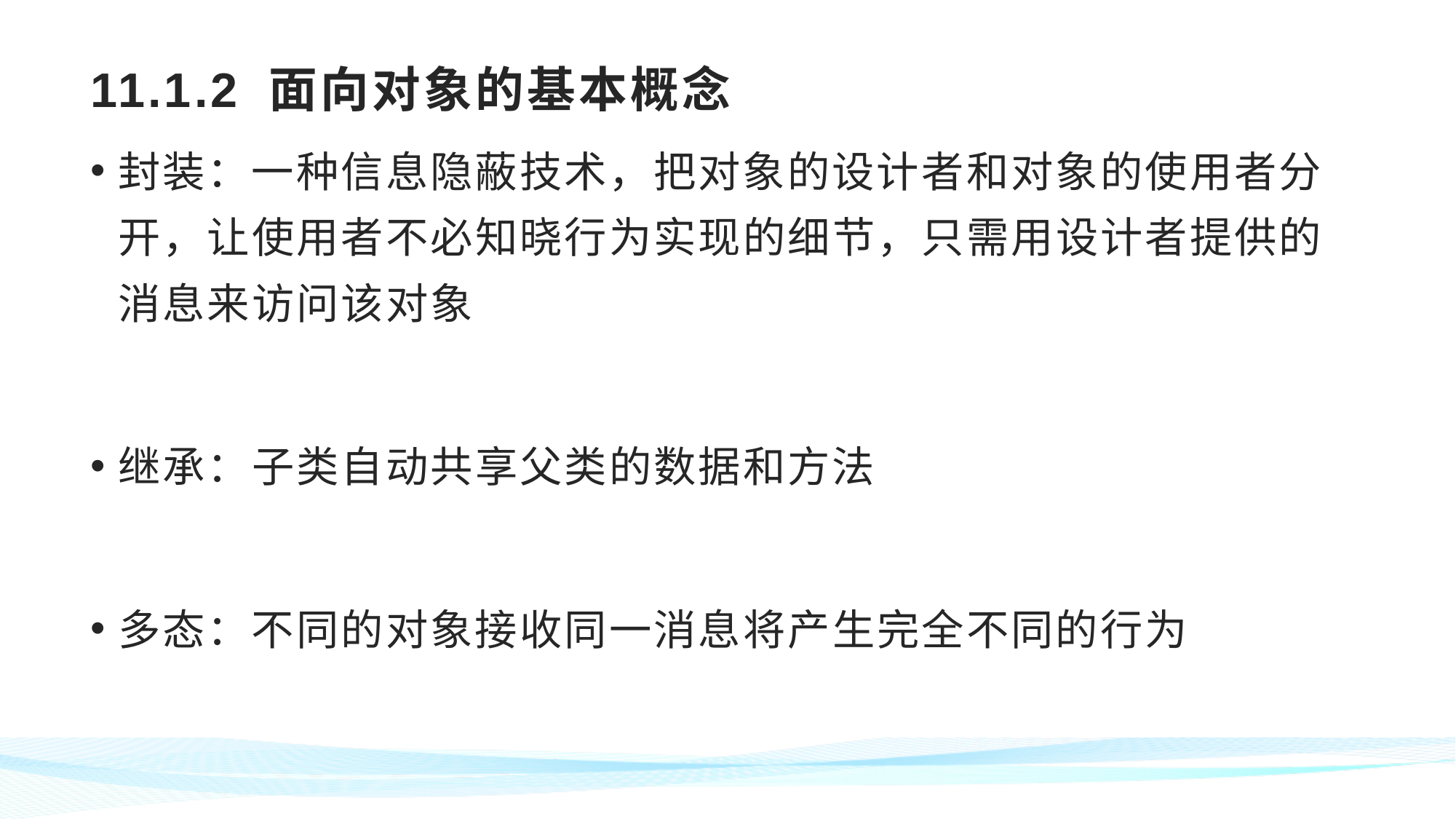

# 11.1.2 面向对象的基本概念
封装：一种信息隐蔽技术，把对象的设计者和对象的使用者分开，让使用者不必知晓行为实现的细节，只需用设计者提供的消息来访问该对象

继承：子类自动共享父类的数据和方法

多态：不同的对象接收同一消息将产生完全不同的行为